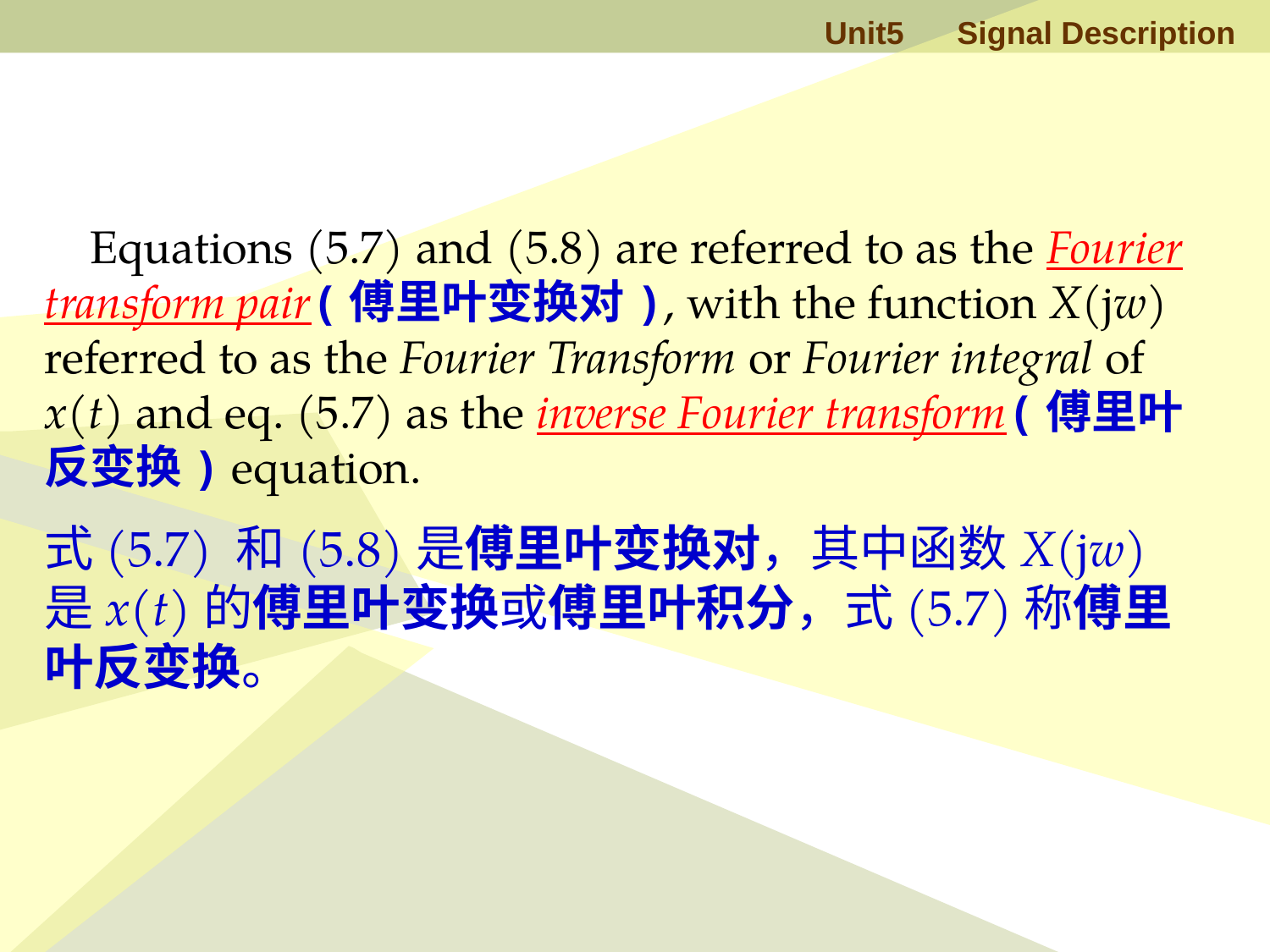

Equations (5.7) and (5.8) are referred to as the Fourier transform pair(傅里叶变换对), with the function X(jw) referred to as the Fourier Transform or Fourier integral of x(t) and eq. (5.7) as the inverse Fourier transform(傅里叶反变换) equation.
式(5.7) 和(5.8)是傅里叶变换对，其中函数X(jw)是x(t)的傅里叶变换或傅里叶积分，式(5.7)称傅里叶反变换。